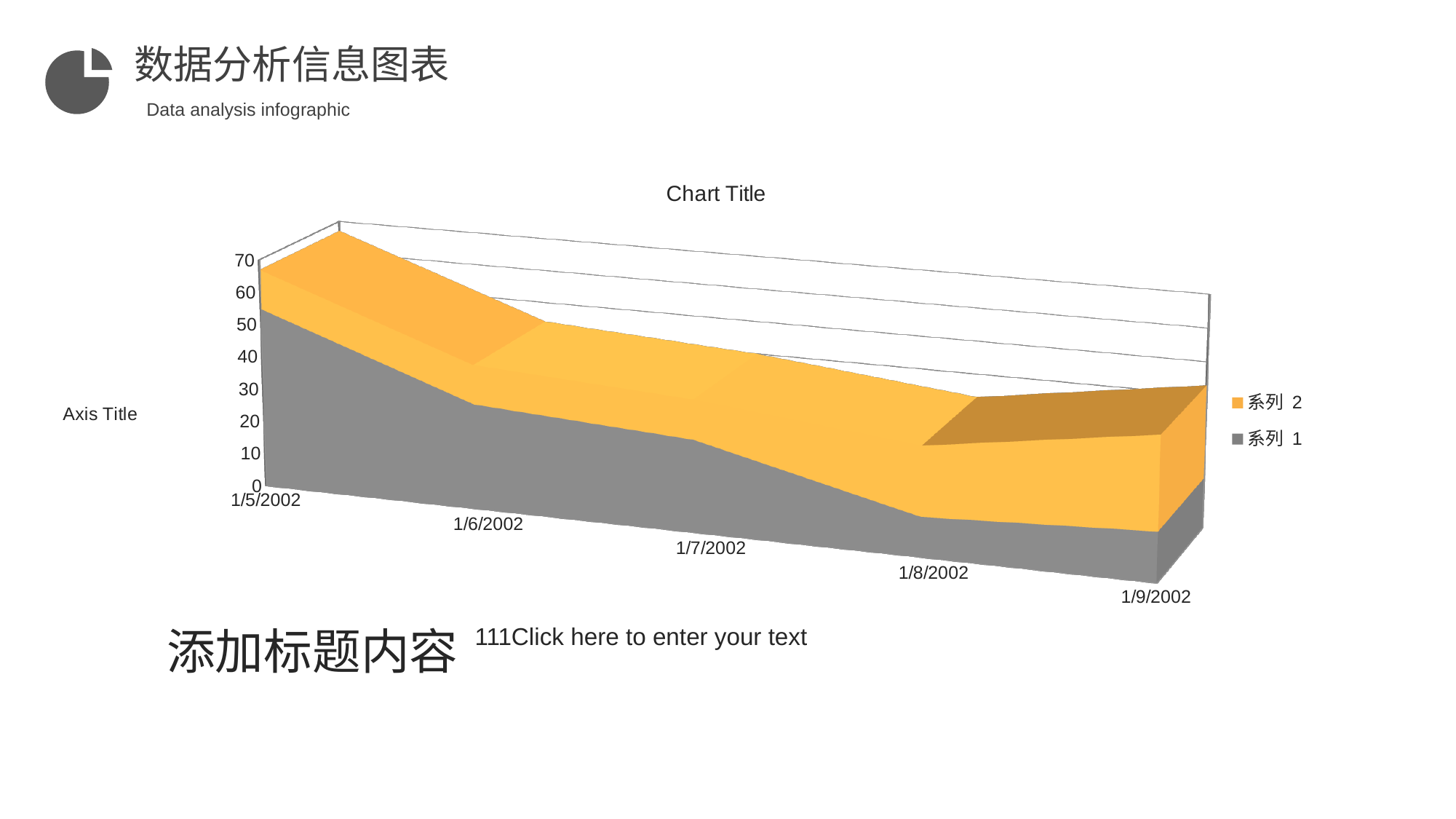

数据分析信息图表

Data analysis infographic

[unsupported chart]

添加标题内容
111Click here to enter your text